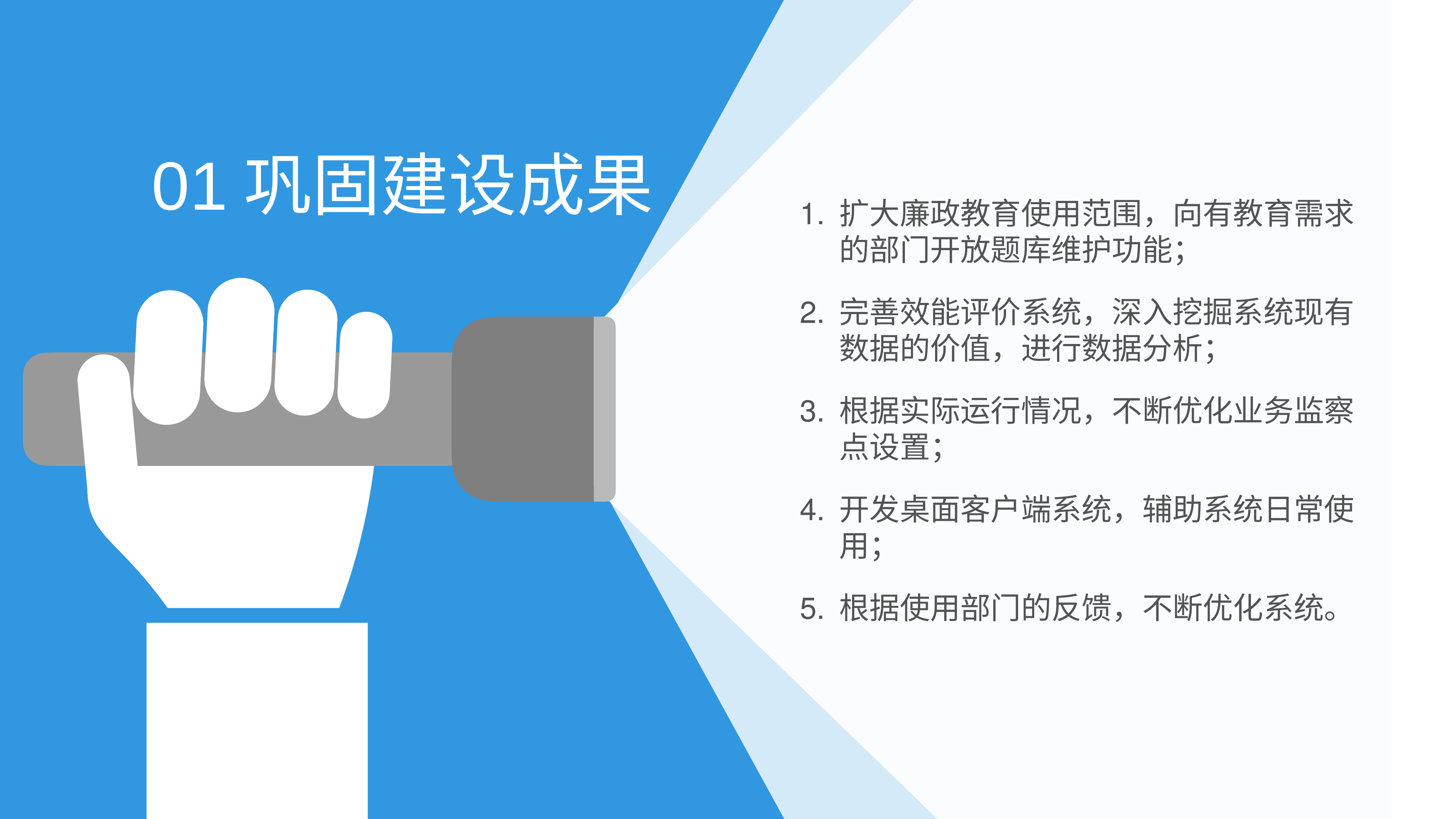

扩大廉政教育使用范围，向有教育需求的部门开放题库维护功能；
完善效能评价系统，深入挖掘系统现有数据的价值，进行数据分析；
根据实际运行情况，不断优化业务监察点设置；
开发桌面客户端系统，辅助系统日常使用；
根据使用部门的反馈，不断优化系统。
01巩固建设成果
115